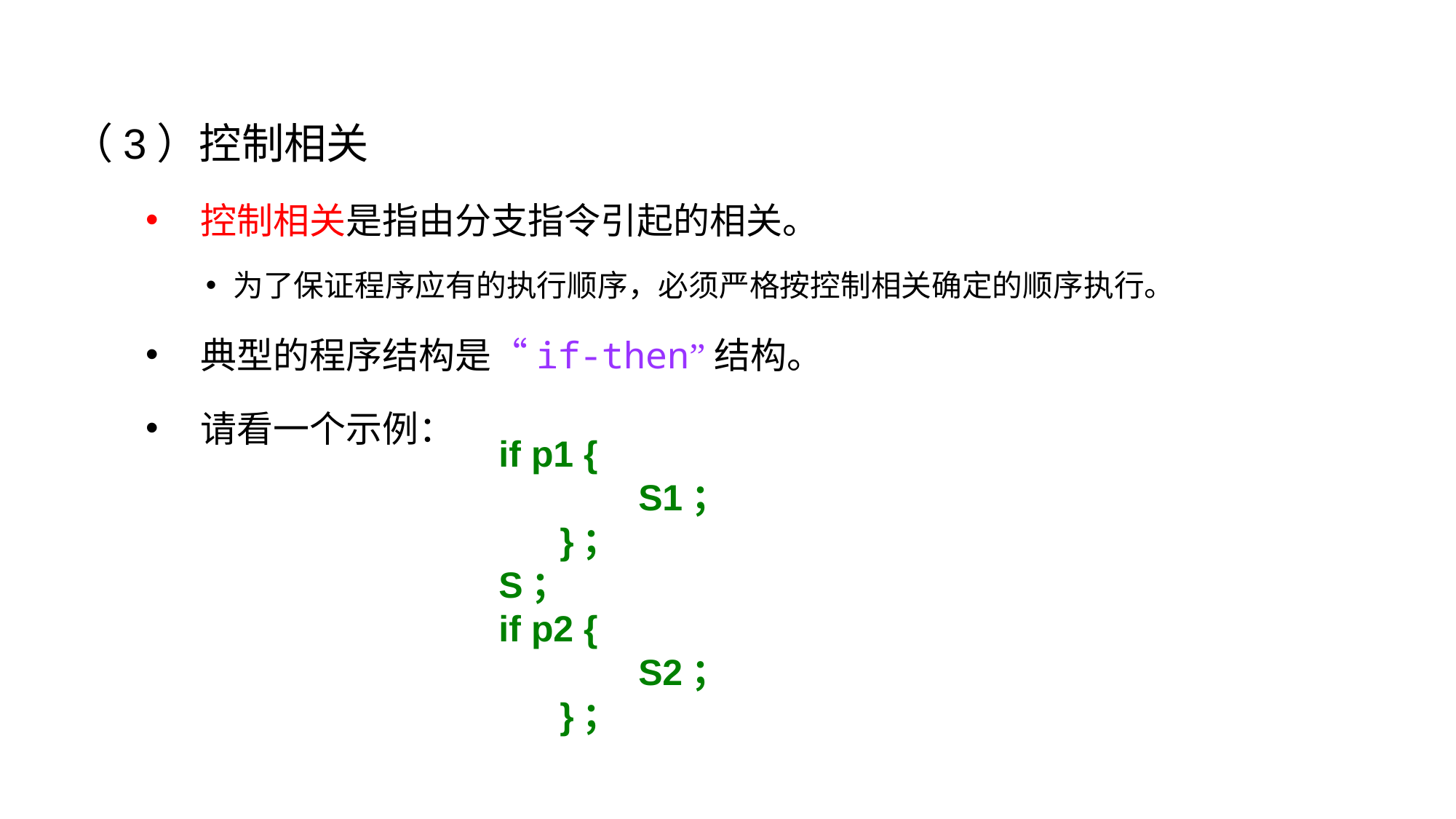

（3）控制相关
控制相关是指由分支指令引起的相关。
为了保证程序应有的执行顺序，必须严格按控制相关确定的顺序执行。
典型的程序结构是“if-then”结构。
请看一个示例：

if p1 {
	   S1；
      }；
S；
if p2 {
	   S2；
      }；